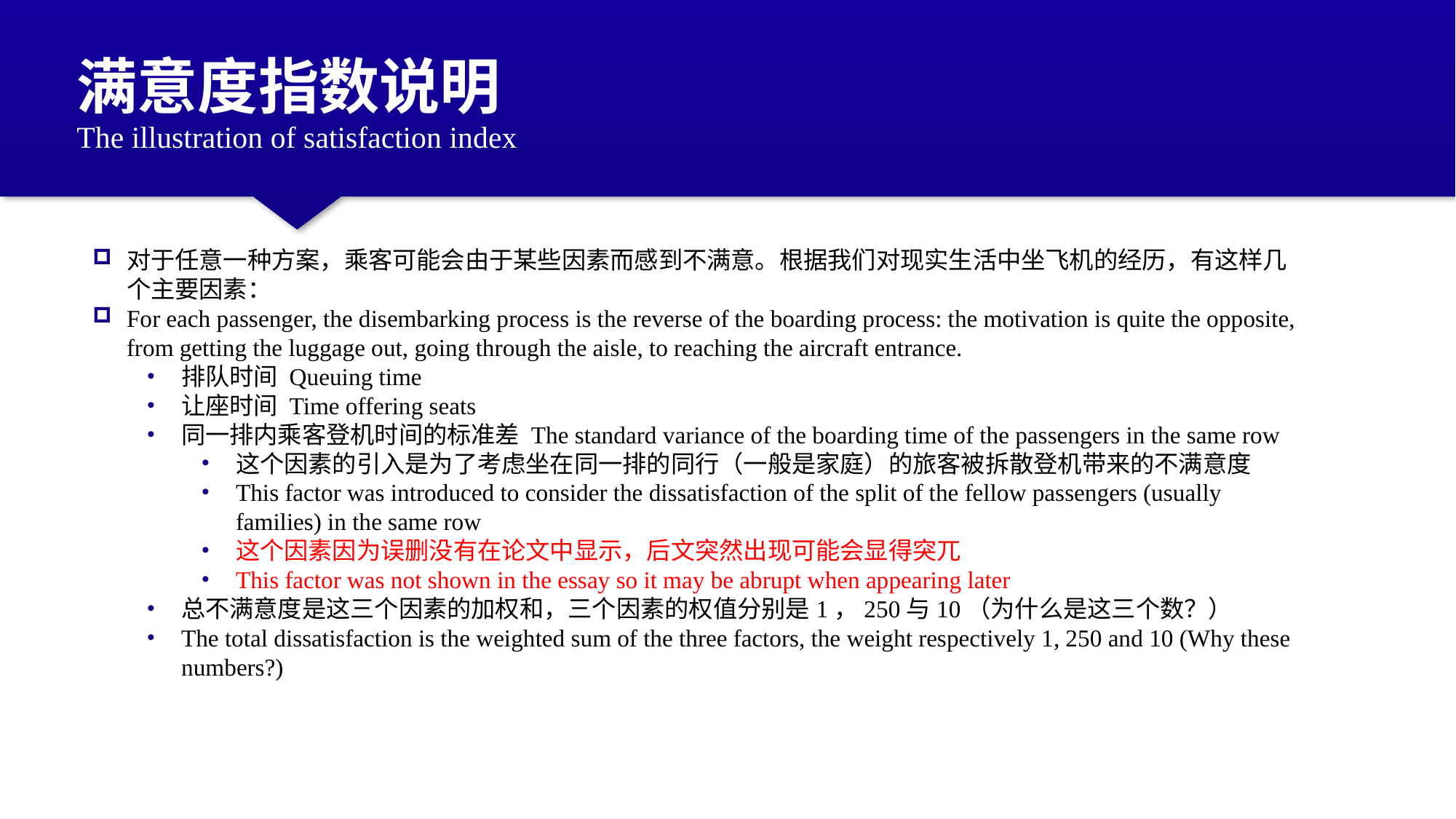

满意度指数说明
The illustration of satisfaction index
对于任意一种方案，乘客可能会由于某些因素而感到不满意。根据我们对现实生活中坐飞机的经历，有这样几个主要因素：
For each passenger, the disembarking process is the reverse of the boarding process: the motivation is quite the opposite, from getting the luggage out, going through the aisle, to reaching the aircraft entrance.
排队时间 Queuing time
让座时间 Time offering seats
同一排内乘客登机时间的标准差 The standard variance of the boarding time of the passengers in the same row
这个因素的引入是为了考虑坐在同一排的同行（一般是家庭）的旅客被拆散登机带来的不满意度
This factor was introduced to consider the dissatisfaction of the split of the fellow passengers (usually families) in the same row
这个因素因为误删没有在论文中显示，后文突然出现可能会显得突兀
This factor was not shown in the essay so it may be abrupt when appearing later
总不满意度是这三个因素的加权和，三个因素的权值分别是1，250与10（为什么是这三个数？）
The total dissatisfaction is the weighted sum of the three factors, the weight respectively 1, 250 and 10 (Why these numbers?)